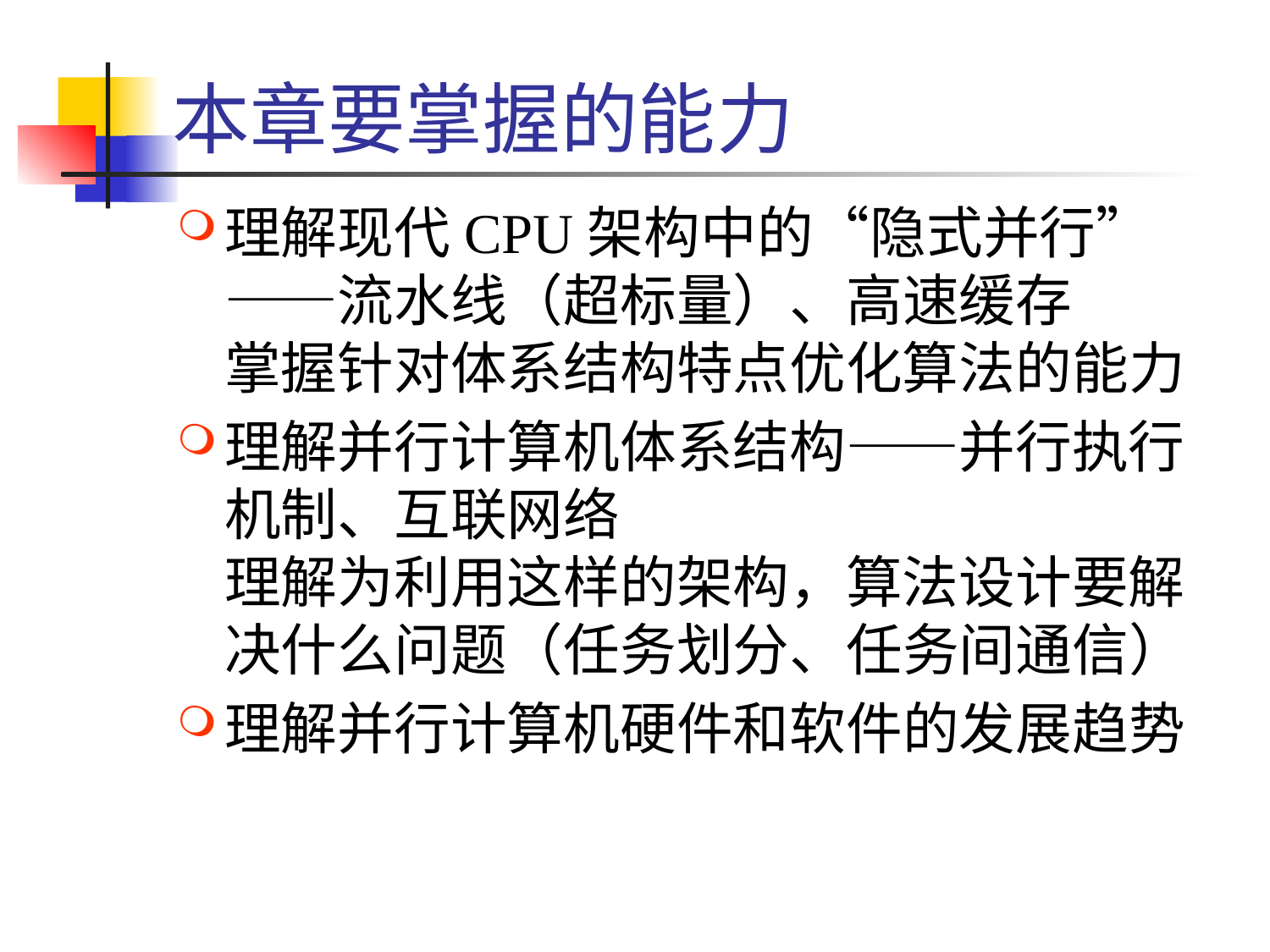

# 本章要掌握的能力
理解现代CPU架构中的“隐式并行”——流水线（超标量）、高速缓存
掌握针对体系结构特点优化算法的能力
理解并行计算机体系结构——并行执行机制、互联网络
理解为利用这样的架构，算法设计要解决什么问题（任务划分、任务间通信）
理解并行计算机硬件和软件的发展趋势